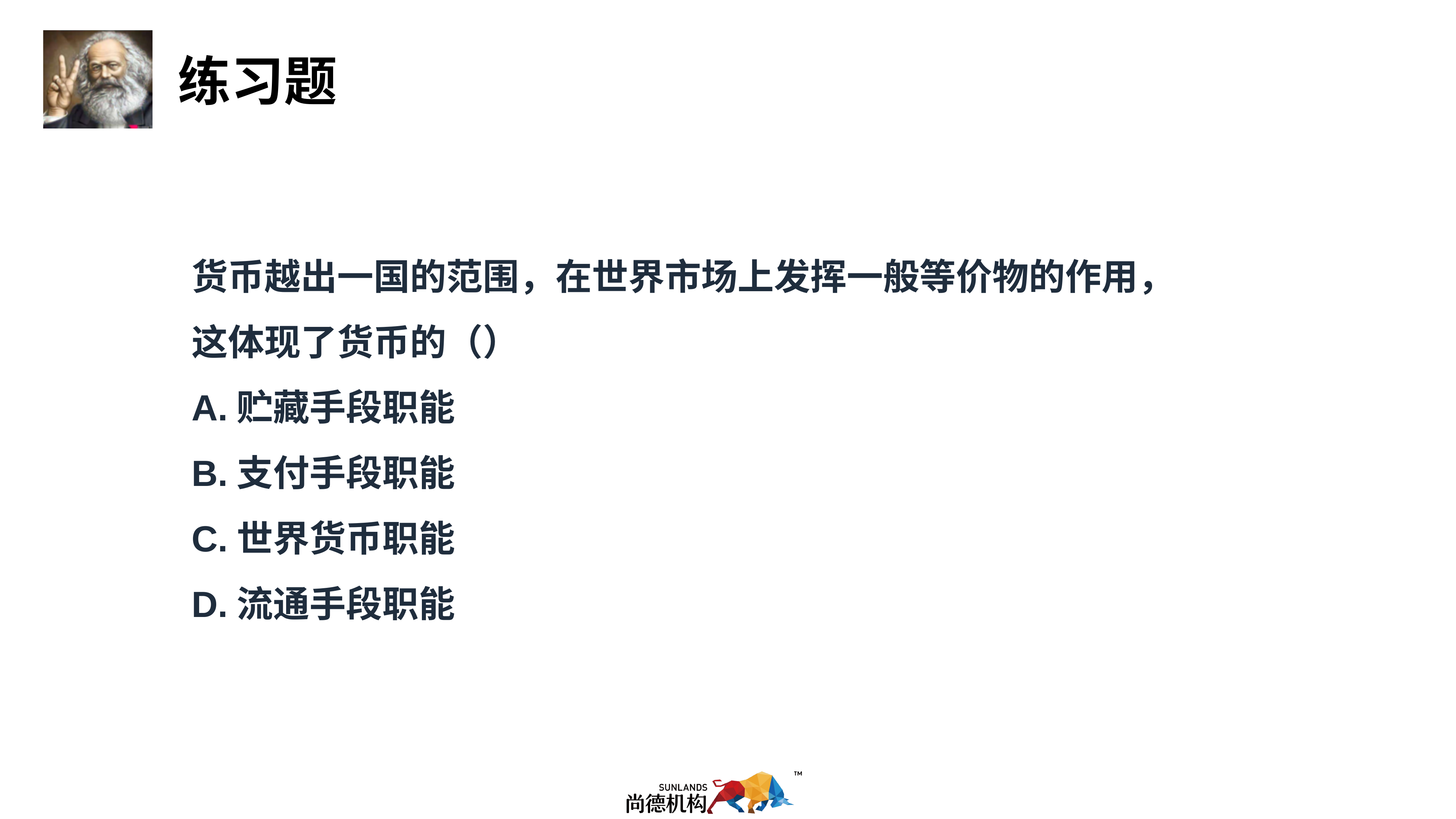

货币越出一国的范围，在世界市场上发挥一般等价物的作用，
这体现了货币的（）
A.贮藏手段职能
B.支付手段职能
C.世界货币职能
D.流通手段职能